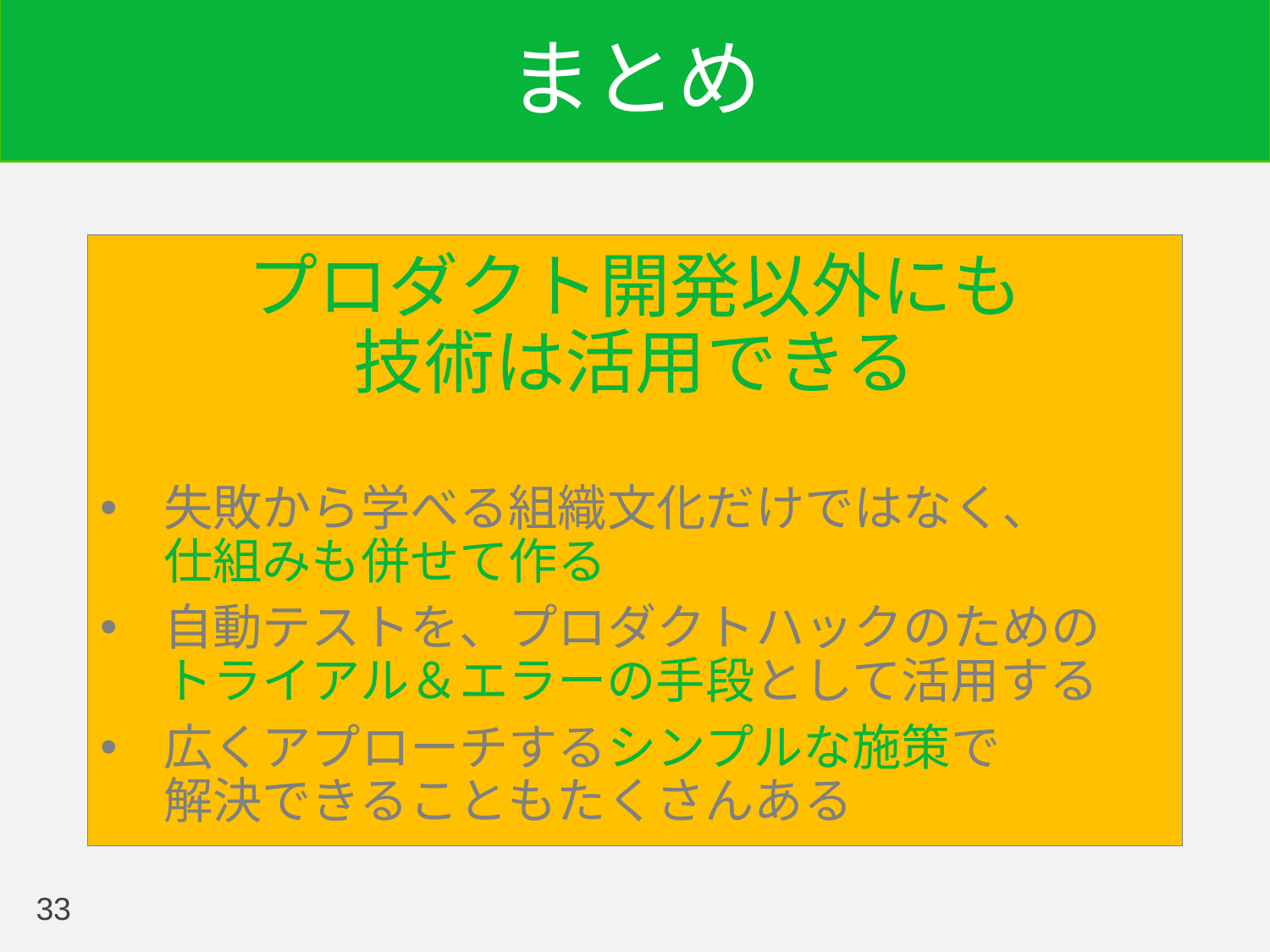

# まとめ
プロダクト開発以外にも
技術は活用できる

失敗から学べる組織文化だけではなく、
仕組みも併せて作る
自動テストを、プロダクトハックのための
トライアル＆エラーの手段として活用する
広くアプローチするシンプルな施策で
解決できることもたくさんある
33